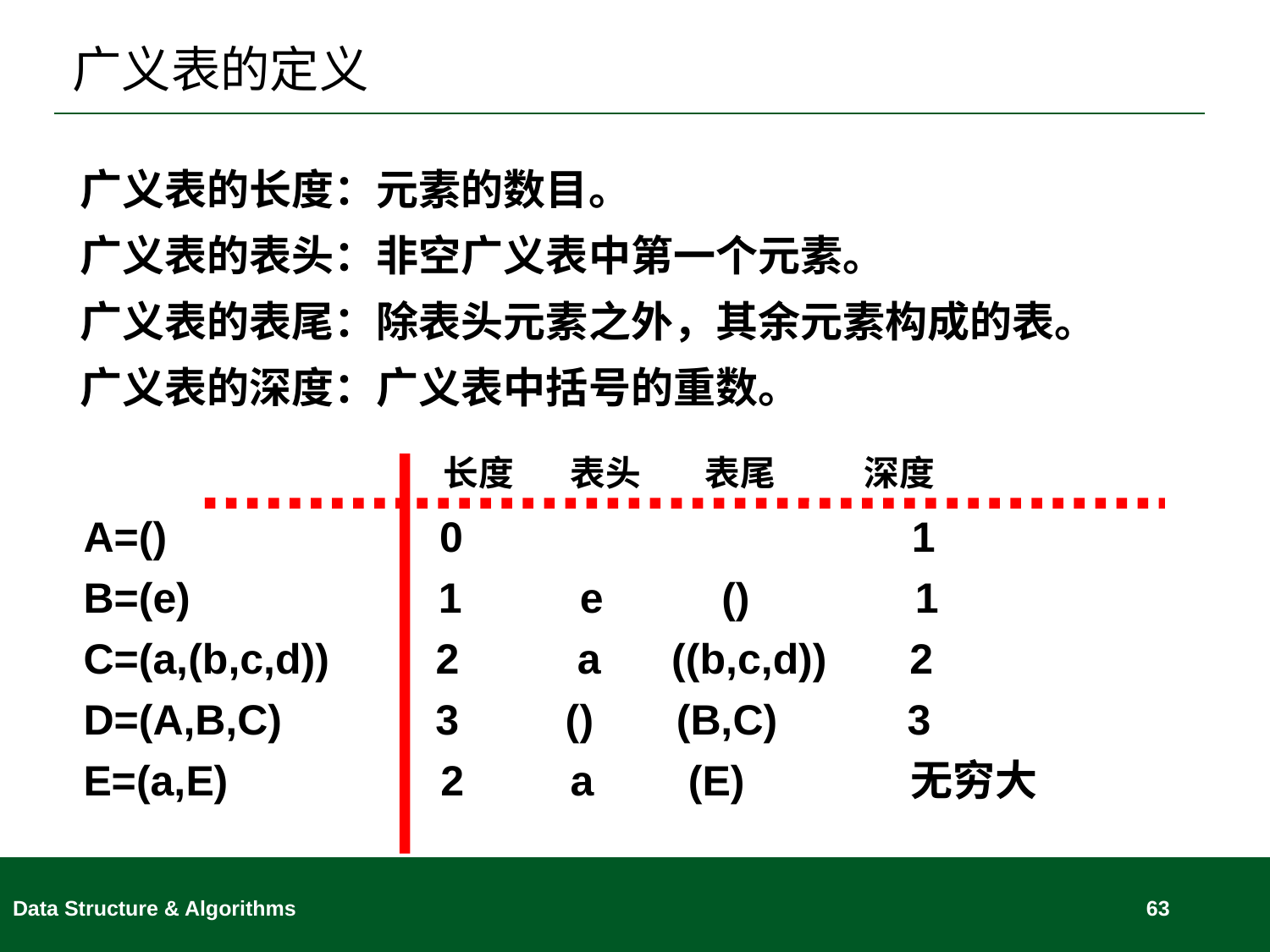

# 广义表的定义
广义表的长度：元素的数目。
广义表的表头：非空广义表中第一个元素。
广义表的表尾：除表头元素之外，其余元素构成的表。
广义表的深度：广义表中括号的重数。
长度       表头        表尾           深度

A=()                       0                                      1
B=(e)                     1          e          ()              1
C=(a,(b,c,d))         2          a      ((b,c,d))       2
D=(A,B,C)             3         ()       (B,C)           3
E=(a,E)                  2         a        (E)             无穷大

Data Structure & Algorithms
63